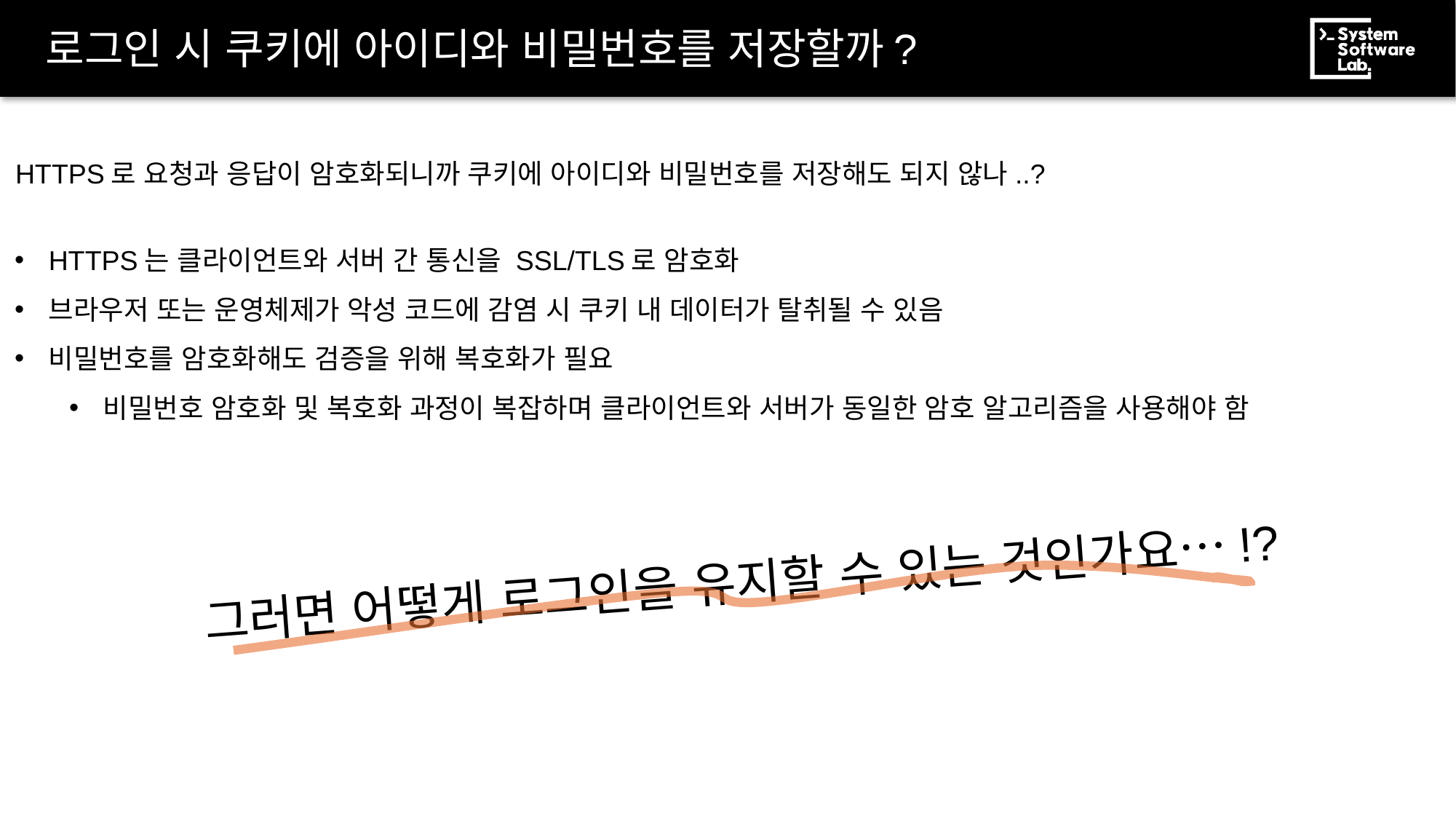

# 로그인 시 쿠키에 아이디와 비밀번호를 저장할까?
HTTPS로 요청과 응답이 암호화되니까 쿠키에 아이디와 비밀번호를 저장해도 되지 않나..?
HTTPS는 클라이언트와 서버 간 통신을 SSL/TLS로 암호화
브라우저 또는 운영체제가 악성 코드에 감염 시 쿠키 내 데이터가 탈취될 수 있음
비밀번호를 암호화해도 검증을 위해 복호화가 필요
비밀번호 암호화 및 복호화 과정이 복잡하며 클라이언트와 서버가 동일한 암호 알고리즘을 사용해야 함

그러면 어떻게 로그인을 유지할 수 있는 것인가요…!?